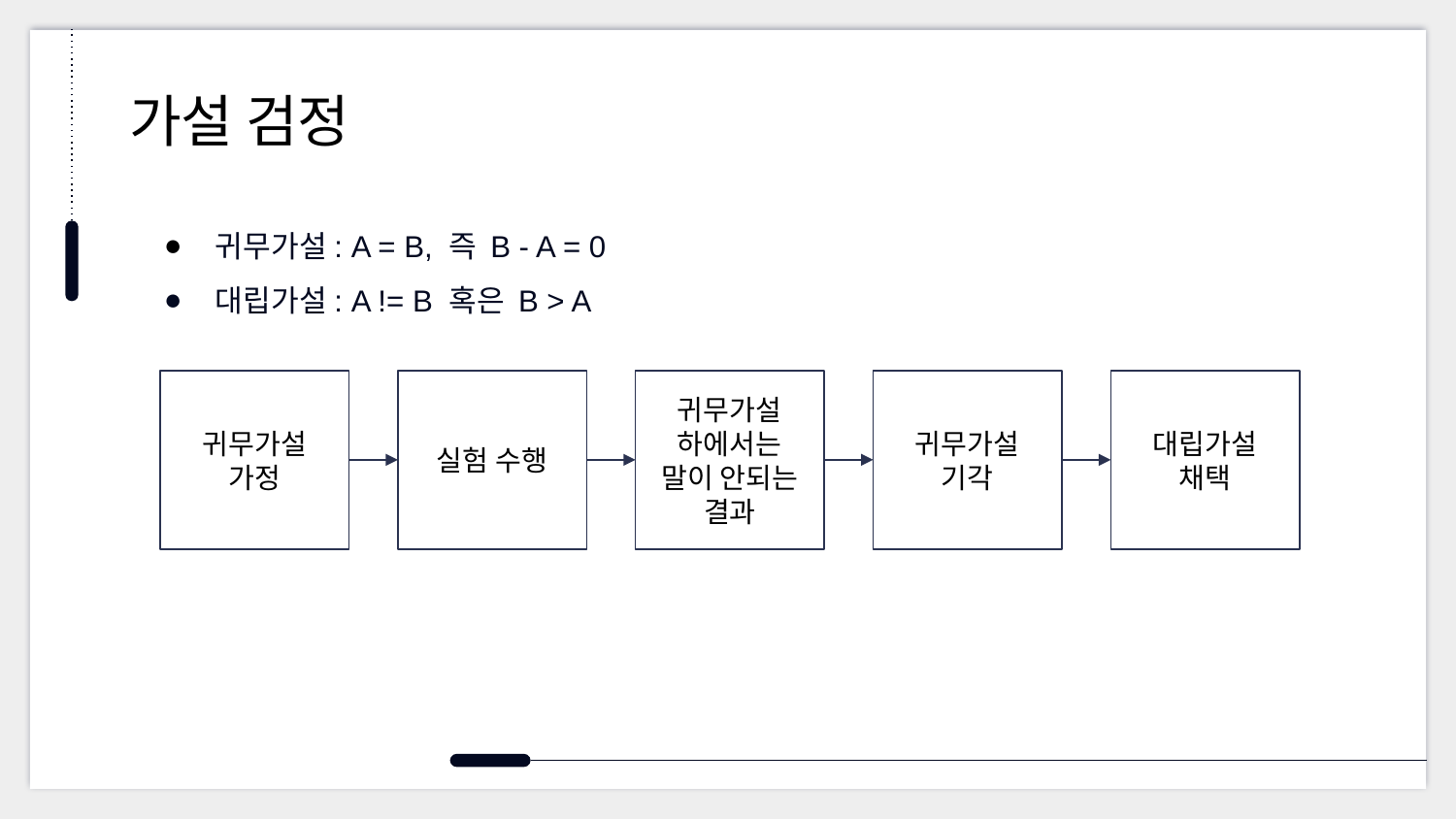

# 가설 검정
귀무가설: A = B, 즉 B - A = 0
대립가설: A != B 혹은 B > A
귀무가설
가정
실험 수행
귀무가설 하에서는 말이 안되는 결과
귀무가설
기각
대립가설
채택